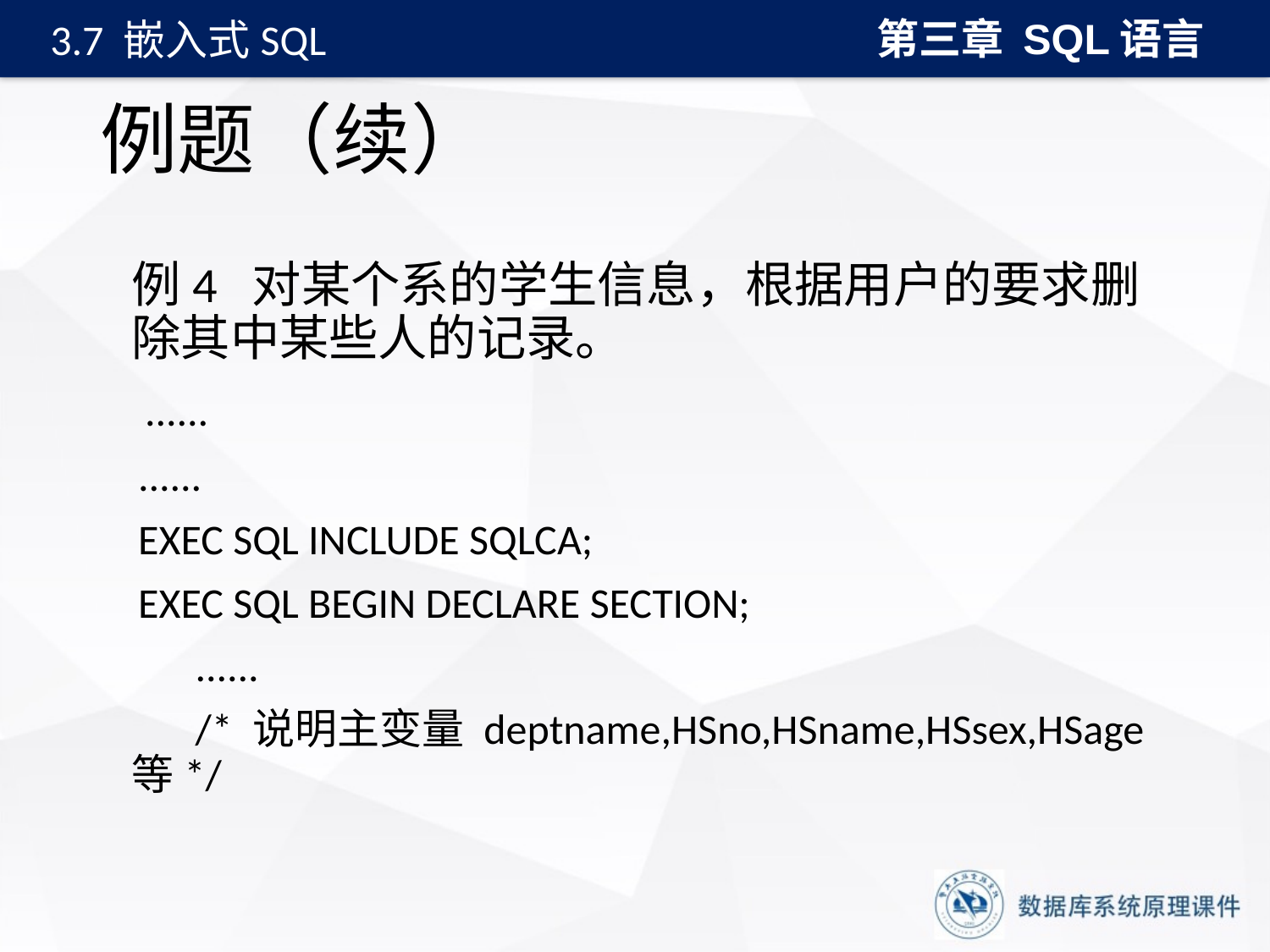

第三章 SQL语言
3.7 嵌入式SQL
# 例题（续）
	例4  对某个系的学生信息，根据用户的要求删除其中某些人的记录。
    ......
    ......
    EXEC SQL INCLUDE SQLCA;
    EXEC SQL BEGIN DECLARE SECTION;
          ......
          /* 说明主变量 deptname,HSno,HSname,HSsex,HSage等*/